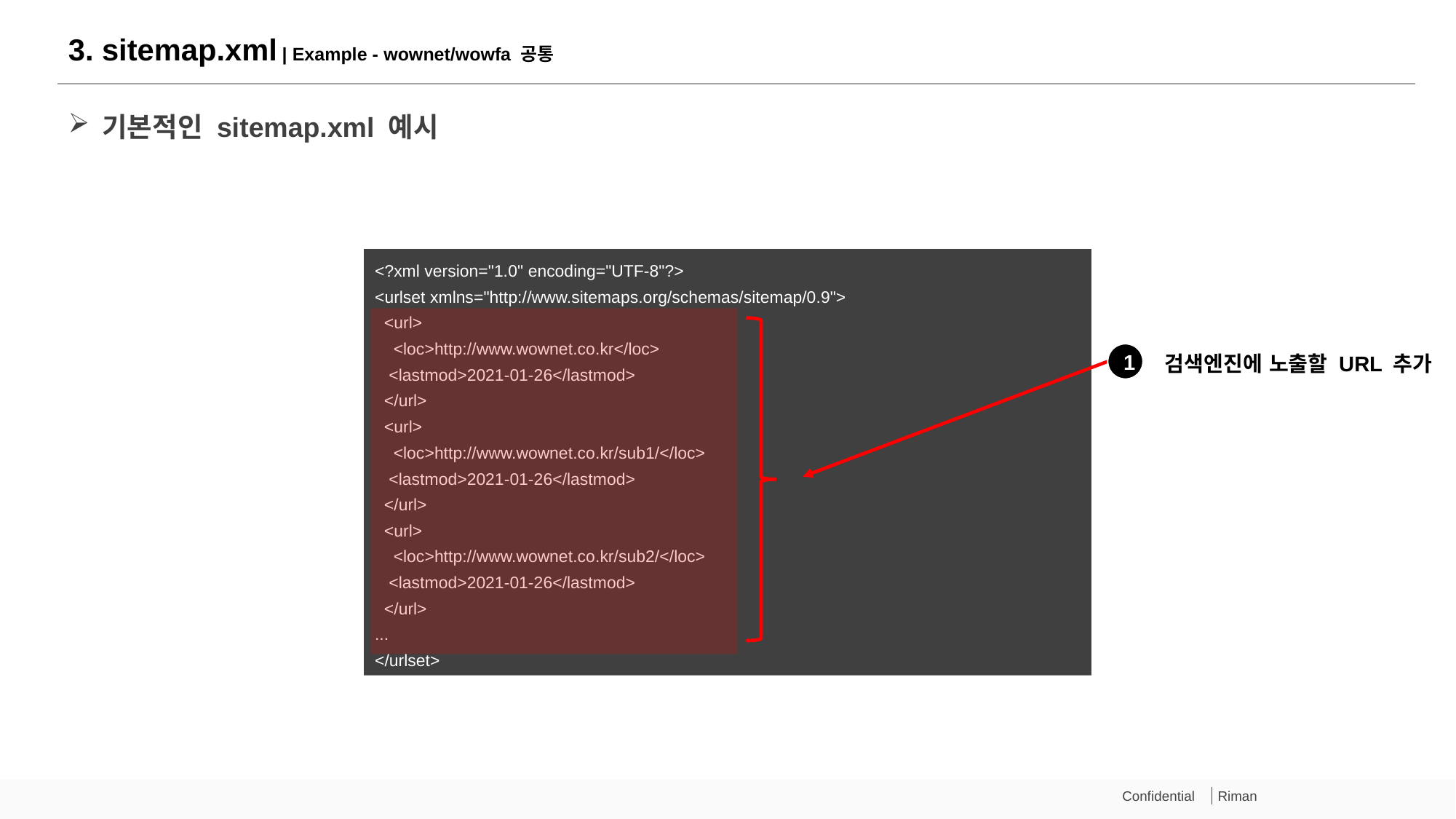

# 3. sitemap.xml | Example - wownet/wowfa 공통
기본적인 sitemap.xml 예시
<?xml version="1.0" encoding="UTF-8"?>
<urlset xmlns="http://www.sitemaps.org/schemas/sitemap/0.9">
  <url>
    <loc>http://www.wownet.co.kr</loc>
   <lastmod>2021-01-26</lastmod>
  </url>
  <url>
    <loc>http://www.wownet.co.kr/sub1/</loc>
   <lastmod>2021-01-26</lastmod>
  </url>
  <url>
    <loc>http://www.wownet.co.kr/sub2/</loc>
   <lastmod>2021-01-26</lastmod>
  </url>
...
</urlset>

검색엔진에 노출할 URL 추가
1